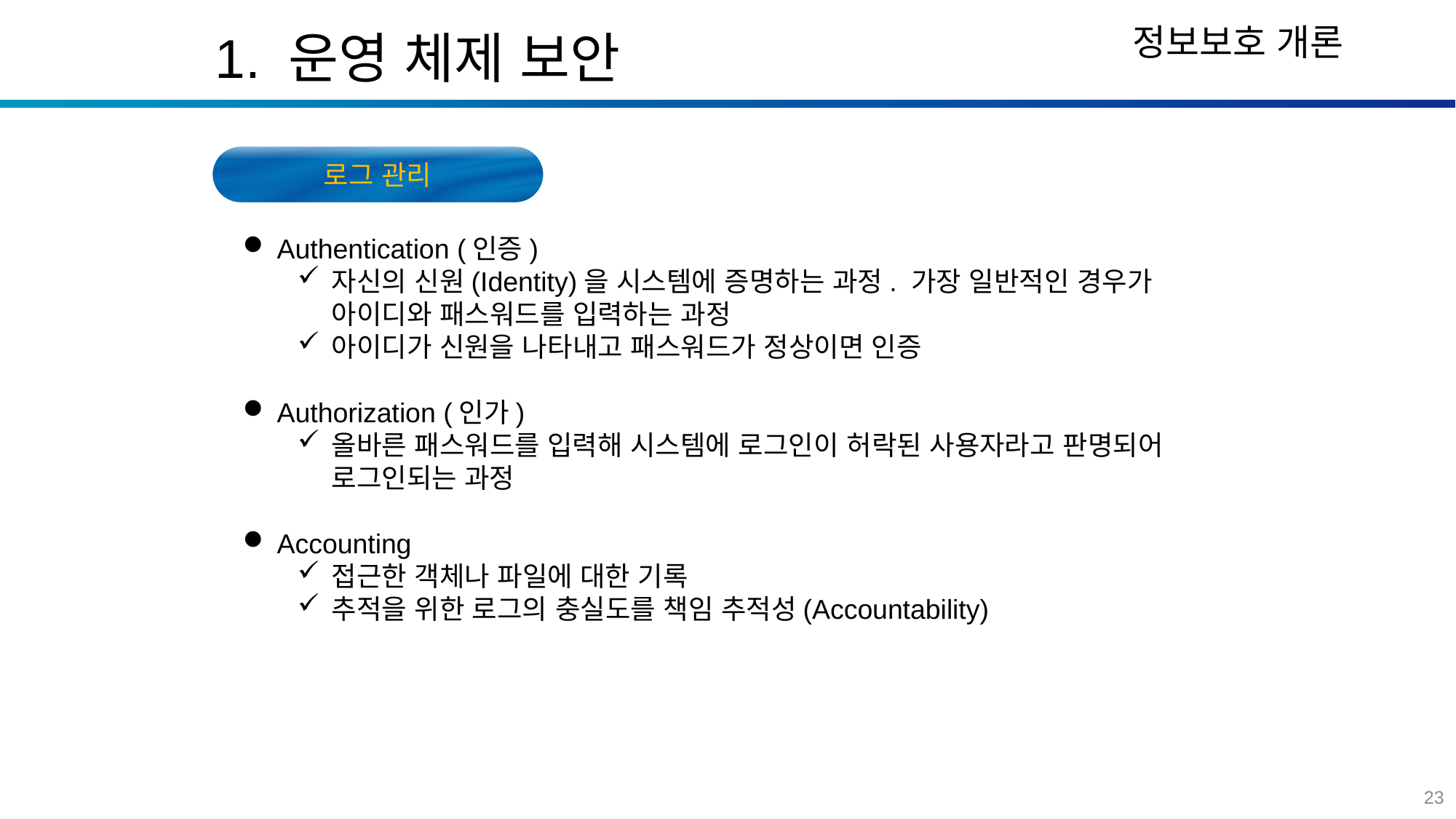

1. 운영 체제 보안
로그 관리

Authentication (인증)
자신의 신원(Identity)을 시스템에 증명하는 과정. 가장 일반적인 경우가 아이디와 패스워드를 입력하는 과정
아이디가 신원을 나타내고 패스워드가 정상이면 인증

Authorization (인가)
올바른 패스워드를 입력해 시스템에 로그인이 허락된 사용자라고 판명되어 로그인되는 과정

Accounting
접근한 객체나 파일에 대한 기록
추적을 위한 로그의 충실도를 책임 추적성(Accountability)

23